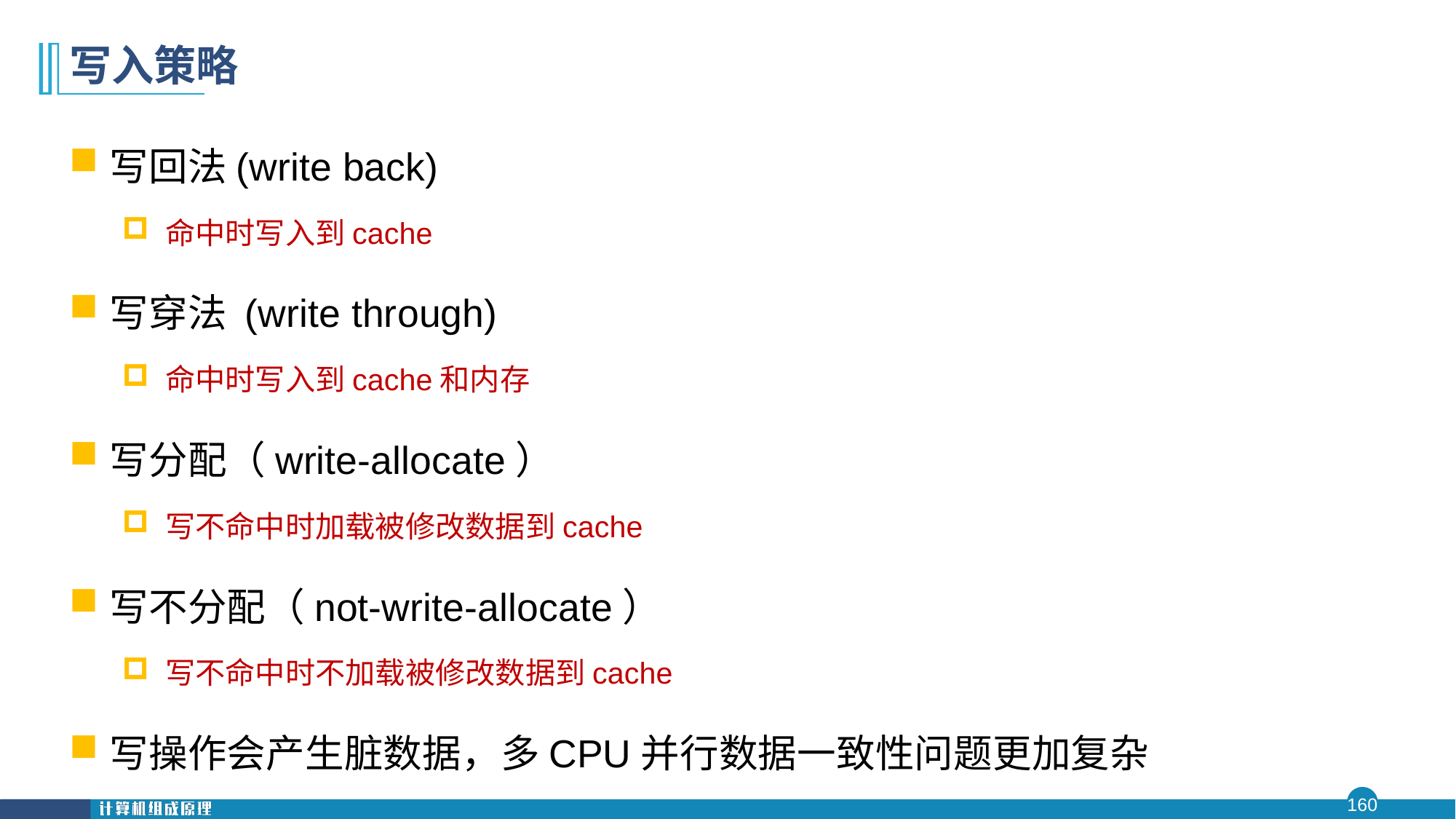

# 写入策略
写回法(write back)
命中时写入到cache
写穿法 (write through)
命中时写入到cache和内存
写分配（write-allocate）
写不命中时加载被修改数据到cache
写不分配（not-write-allocate）
写不命中时不加载被修改数据到cache
写操作会产生脏数据，多CPU并行数据一致性问题更加复杂